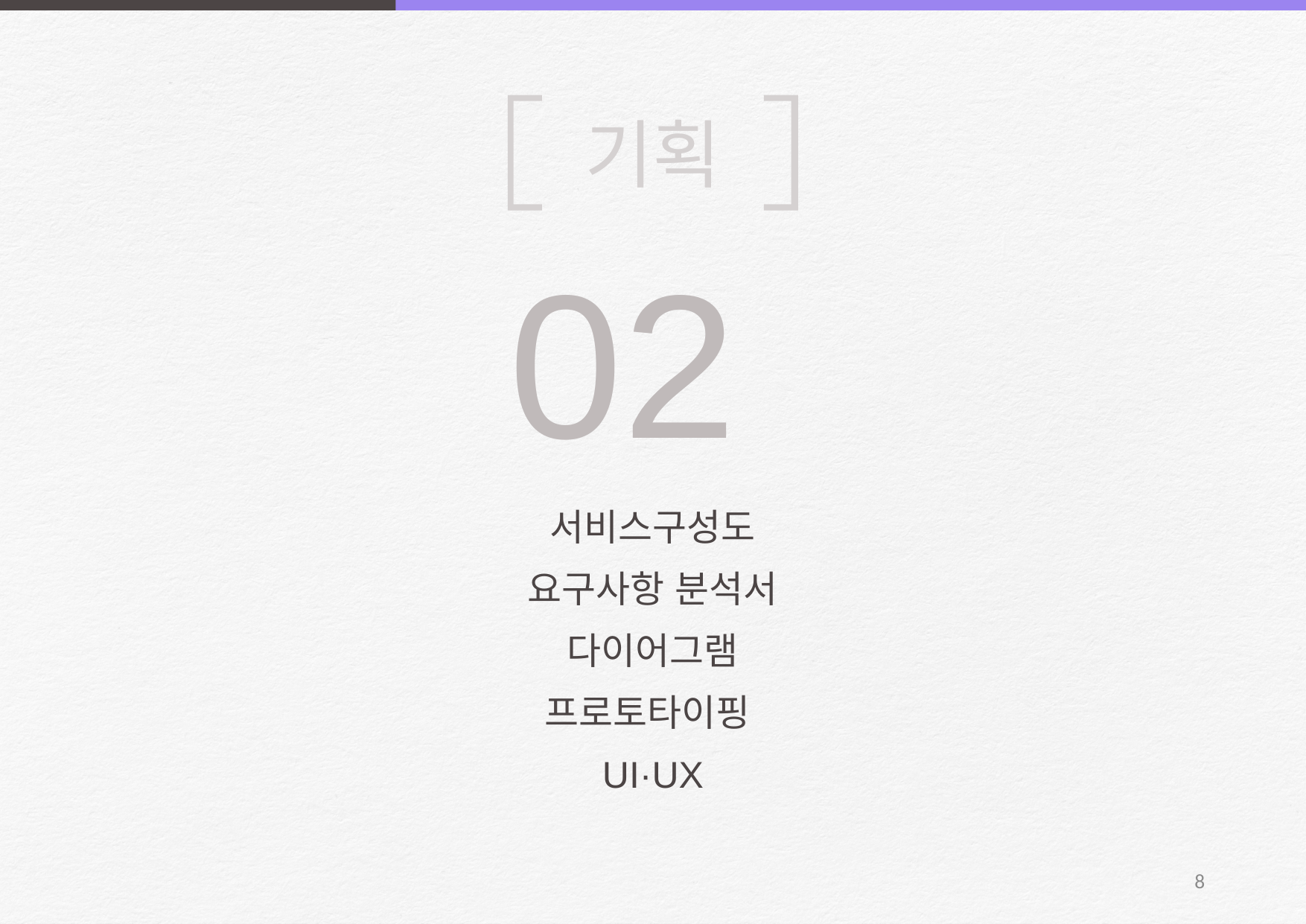

기획
02
서비스구성도
요구사항 분석서
다이어그램
프로토타이핑
UI·UX

8